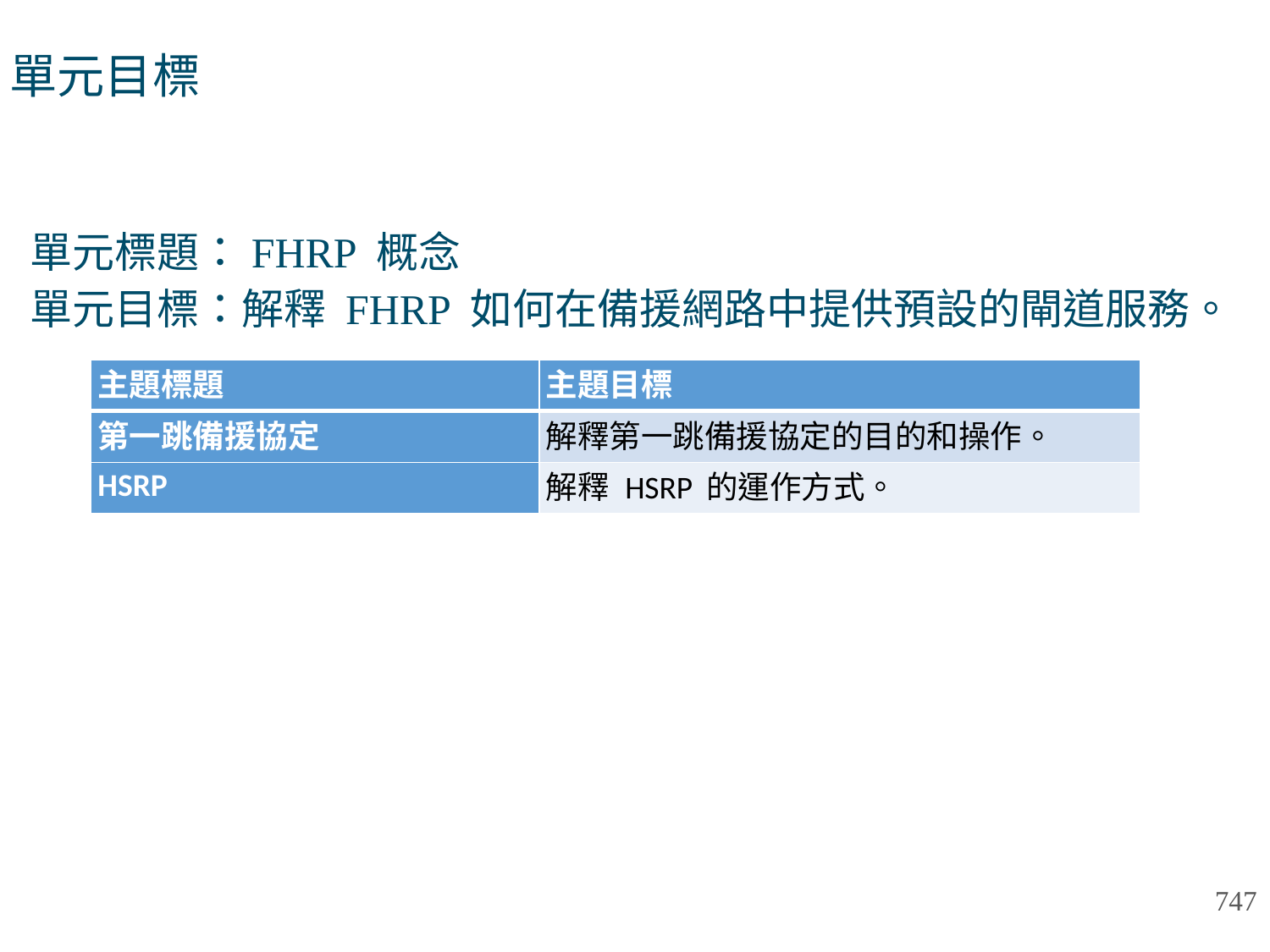

# 單元目標
單元標題：FHRP 概念
單元目標：解釋 FHRP 如何在備援網路中提供預設的閘道服務。
| 主題標題 | 主題目標 |
| --- | --- |
| 第一跳備援協定 | 解釋第一跳備援協定的目的和操作。 |
| HSRP | 解釋 HSRP 的運作方式。 |
747